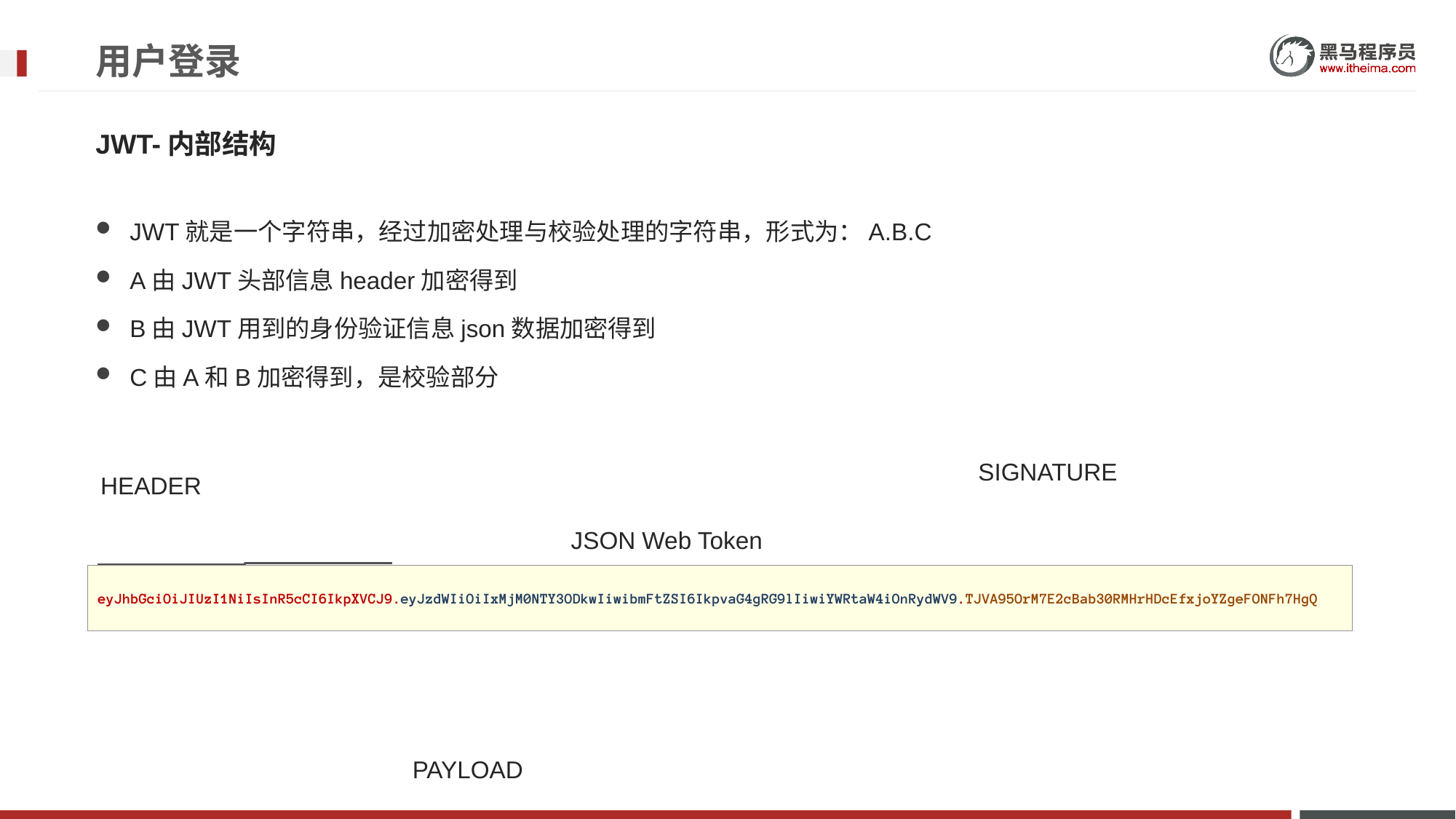

# 用户登录
JWT-内部结构
JWT就是一个字符串，经过加密处理与校验处理的字符串，形式为：A.B.C
A由JWT头部信息header加密得到
B由JWT用到的身份验证信息json数据加密得到
C由A和B加密得到，是校验部分

SIGNATURE
HEADER
JSON Web Token

eyJhbGciOiJIUzI1NiIsInR5cCI6IkpXVCJ9.eyJzdWIiOiIxMjM0NTY3ODkwIiwibmFtZSI6IkpvaG4gRG9lIiwiYWRtaW4iOnRydWV9.TJVA95OrM7E2cBab30RMHrHDcEfxjoYZgeFONFh7HgQ

PAYLOAD